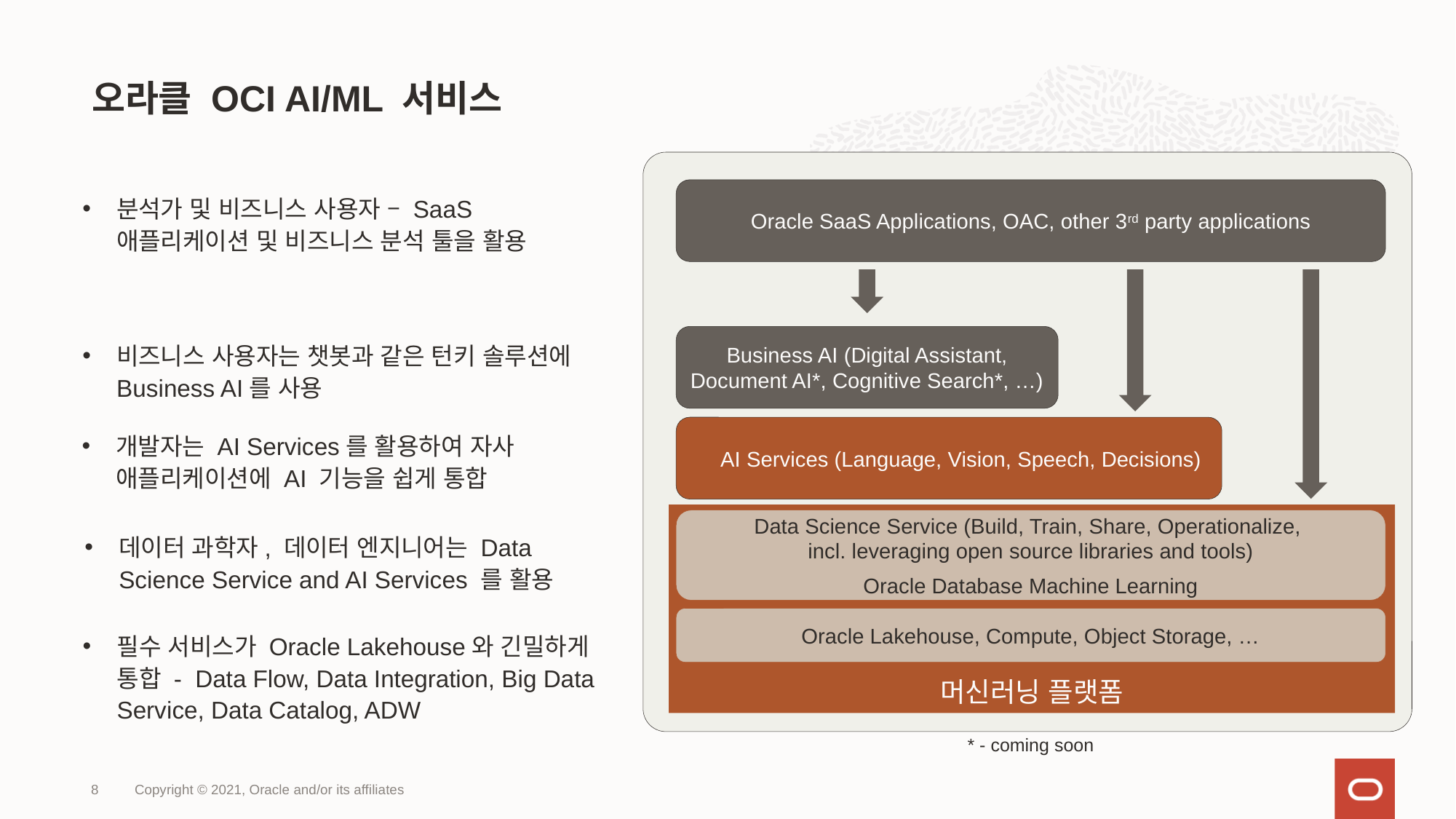

# 오라클 OCI AI/ML 서비스

Oracle SaaS Applications, OAC, other 3rd party applications
분석가 및 비즈니스 사용자 – SaaS  애플리케이션 및 비즈니스 분석 툴을 활용

Business AI (Digital Assistant,
Document AI*, Cognitive Search*, …)
비즈니스 사용자는 챗봇과 같은 턴키 솔루션에 Business AI를 사용
    AI Services (Language, Vision, Speech, Decisions)
개발자는 AI Services를 활용하여 자사 애플리케이션에 AI 기능을 쉽게 통합
머신러닝 플랫폼
Data Science Service (Build, Train, Share, Operationalize,
incl. leveraging open source libraries and tools)
Oracle Database Machine Learning
데이터 과학자, 데이터 엔지니어는 Data Science Service and AI Services 를 활용
Oracle Lakehouse, Compute, Object Storage, …
필수 서비스가 Oracle Lakehouse와 긴밀하게 통합 -  Data Flow, Data Integration, Big Data Service, Data Catalog, ADW
* - coming soon

8
Copyright © 2021, Oracle and/or its affiliates